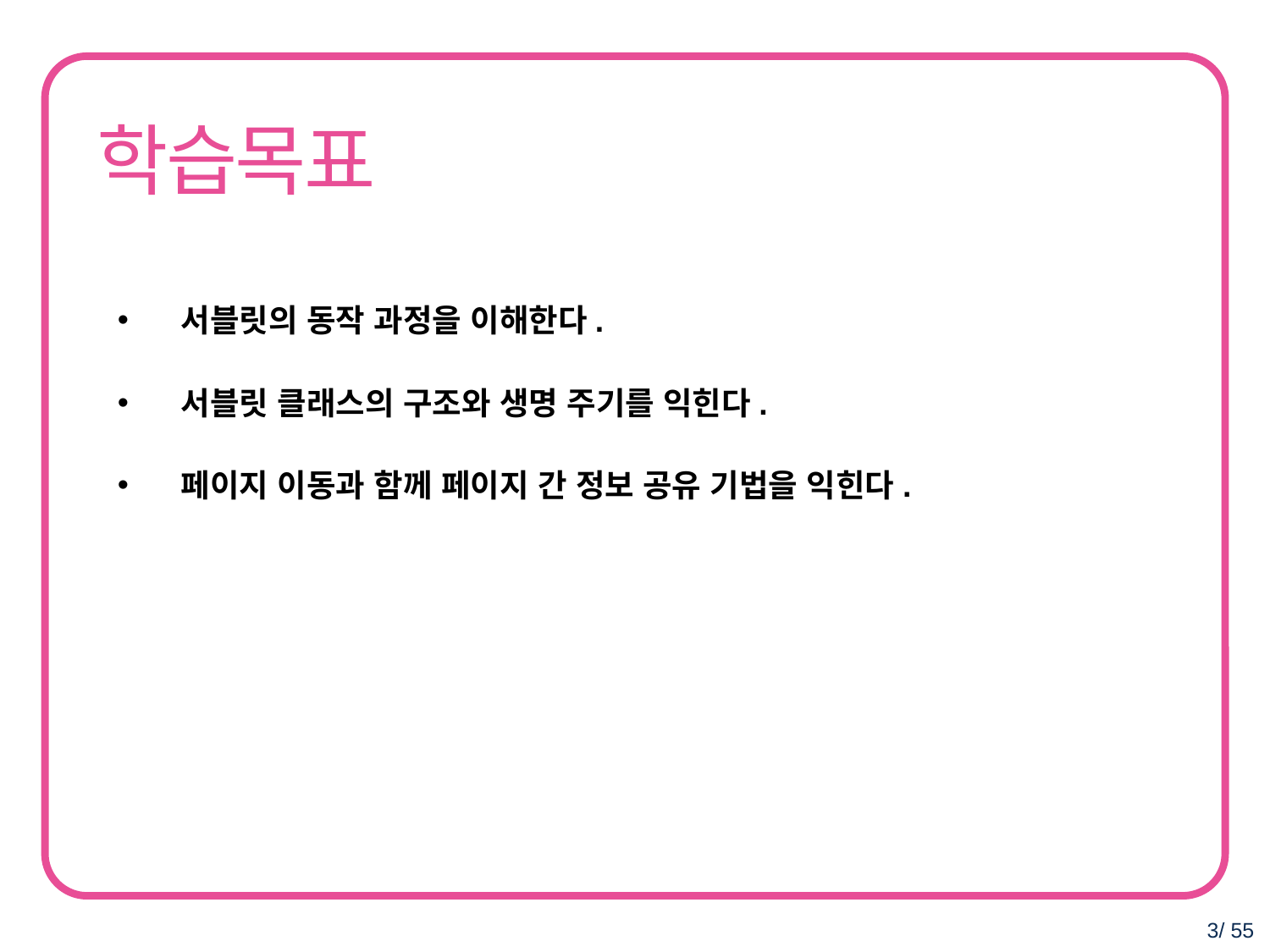

서블릿의 동작 과정을 이해한다.
서블릿 클래스의 구조와 생명 주기를 익힌다.
페이지 이동과 함께 페이지 간 정보 공유 기법을 익힌다.